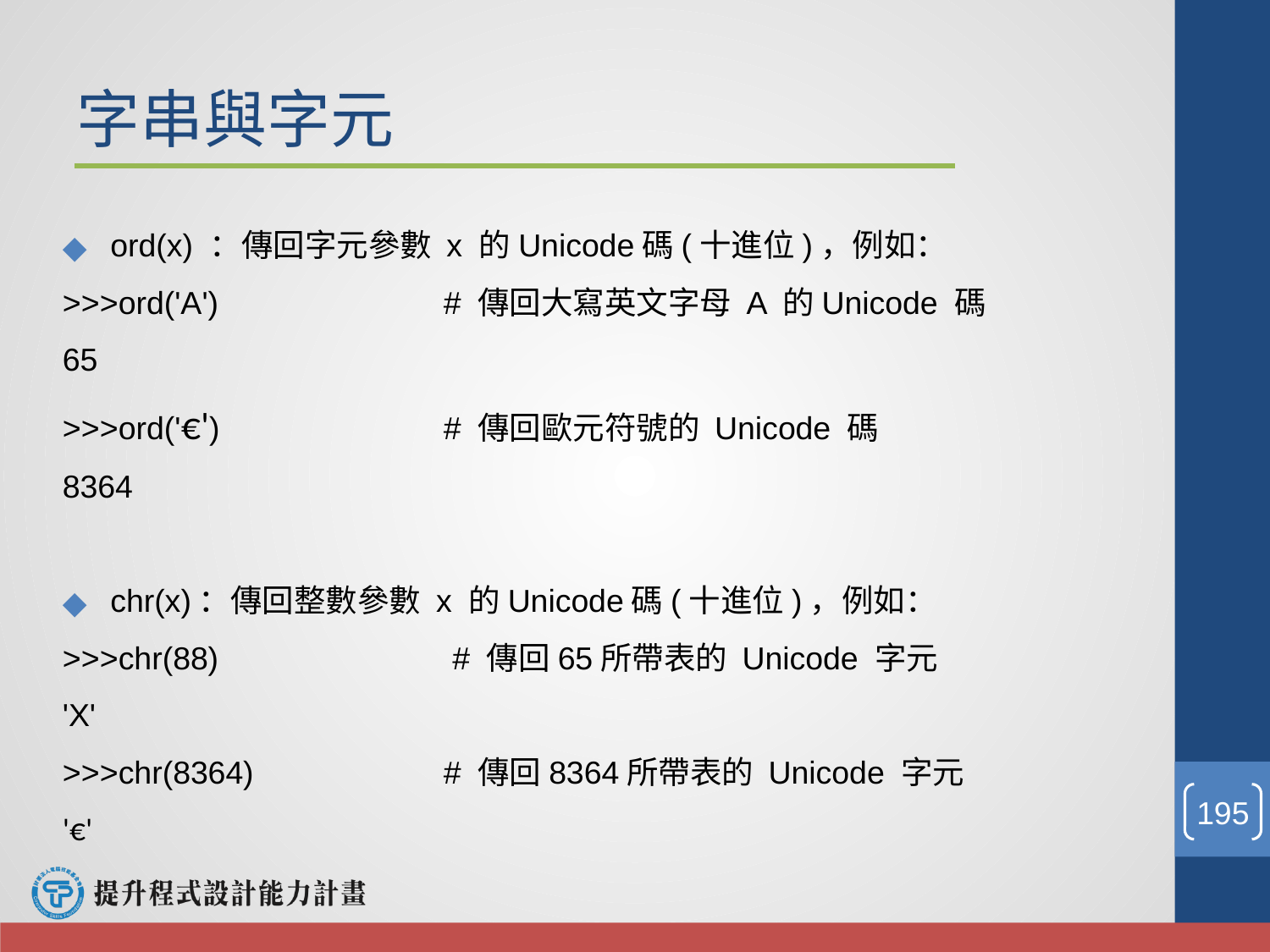

# 字串與字元
ord(x) ：傳回字元參數 x 的Unicode碼(十進位)，例如：
>>>ord('A')		# 傳回大寫英文字母 A 的Unicode 碼
65
>>>ord('€')		# 傳回歐元符號的 Unicode 碼
8364

chr(x)：傳回整數參數 x 的Unicode碼(十進位)，例如：
>>>chr(88)		 # 傳回65所帶表的 Unicode 字元
'X'
>>>chr(8364)		# 傳回8364所帶表的 Unicode 字元
'€'

195